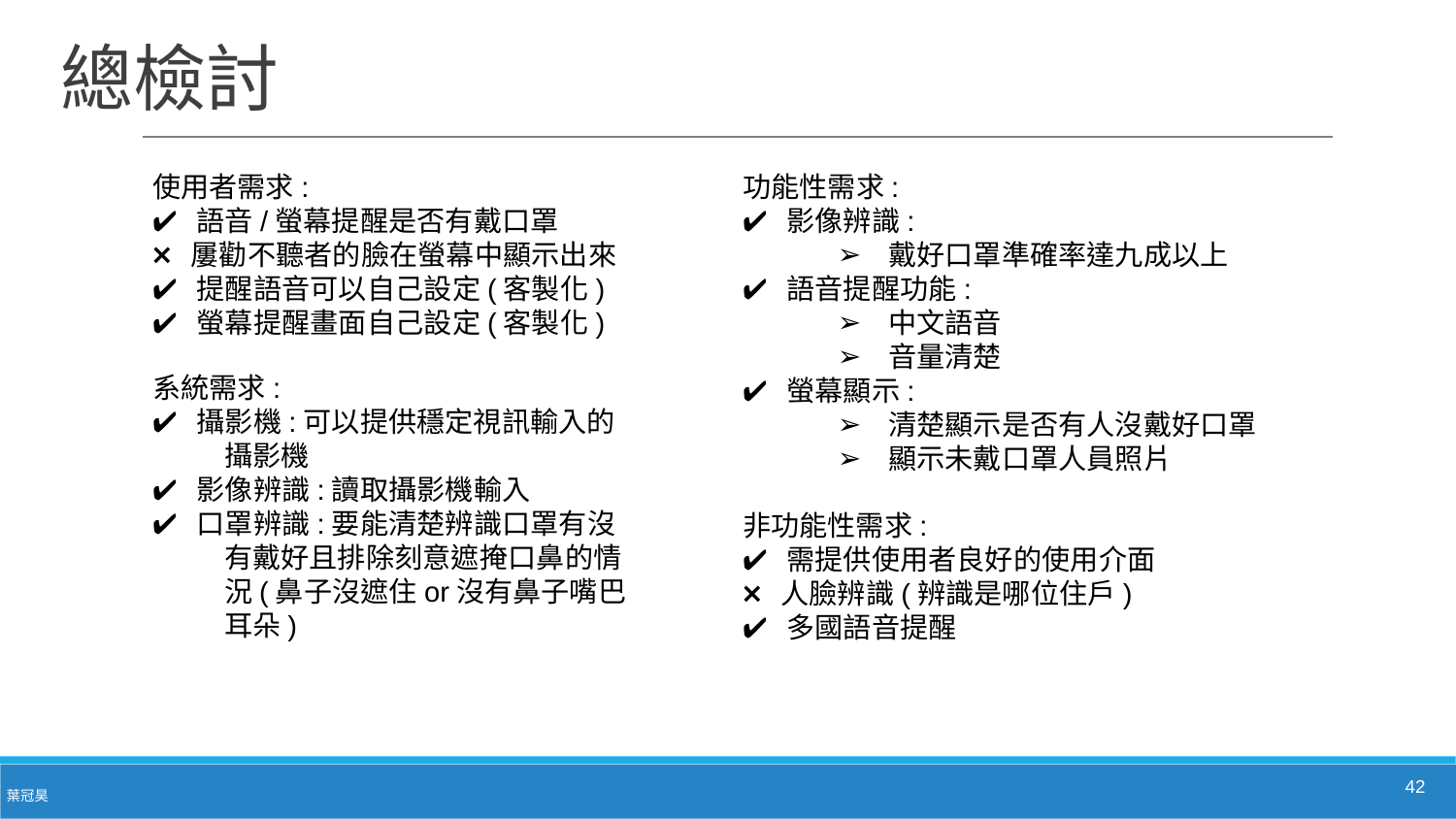

# 總檢討
使用者需求:
✔️  語音/螢幕提醒是否有戴口罩
❌  屢勸不聽者的臉在螢幕中顯示出來
✔️  提醒語音可以自己設定(客製化)
✔️  螢幕提醒畫面自己設定(客製化)
功能性需求:
✔️  影像辨識:
戴好口罩準確率達九成以上
✔️  語音提醒功能:
中文語音
音量清楚
✔️  螢幕顯示:
清楚顯示是否有人沒戴好口罩
顯示未戴口罩人員照片
系統需求:
✔️  攝影機:可以提供穩定視訊輸入的攝影機
✔️  影像辨識:讀取攝影機輸入
✔️  口罩辨識:要能清楚辨識口罩有沒有戴好且排除刻意遮掩口鼻的情況(鼻子沒遮住or沒有鼻子嘴巴耳朵)
非功能性需求:
✔️  需提供使用者良好的使用介面
❌  人臉辨識(辨識是哪位住戶)
✔️  多國語音提醒

42
葉冠昊